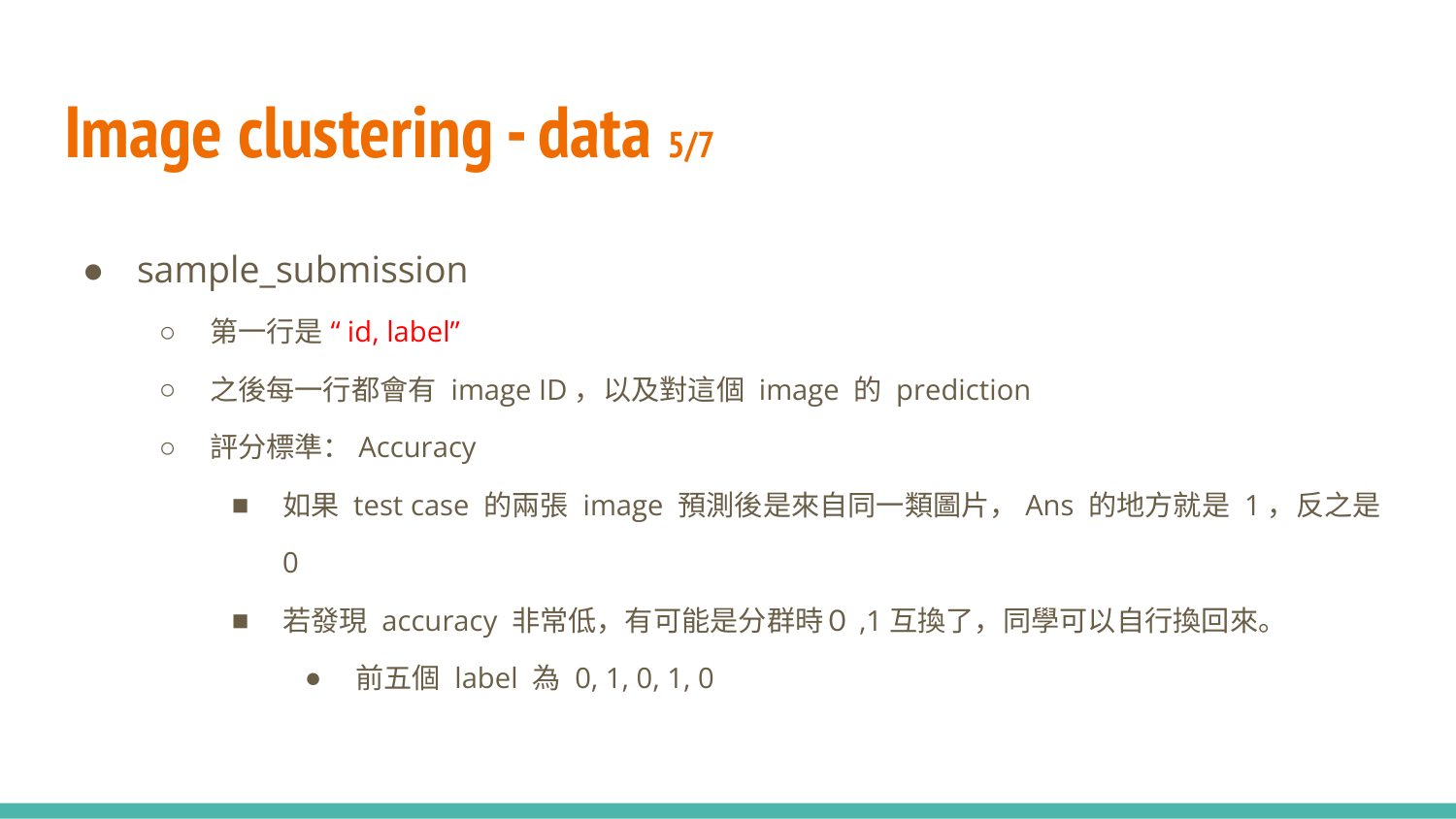

# Image clustering - data 5/7
sample_submission
第一行是 “id, label”
之後每一行都會有 image ID，以及對這個 image 的 prediction
評分標準：Accuracy
如果 test case 的兩張 image 預測後是來自同一類圖片，Ans 的地方就是 1，反之是 0
若發現 accuracy 非常低，有可能是分群時０,1互換了，同學可以自行換回來。
前五個 label 為 0, 1, 0, 1, 0